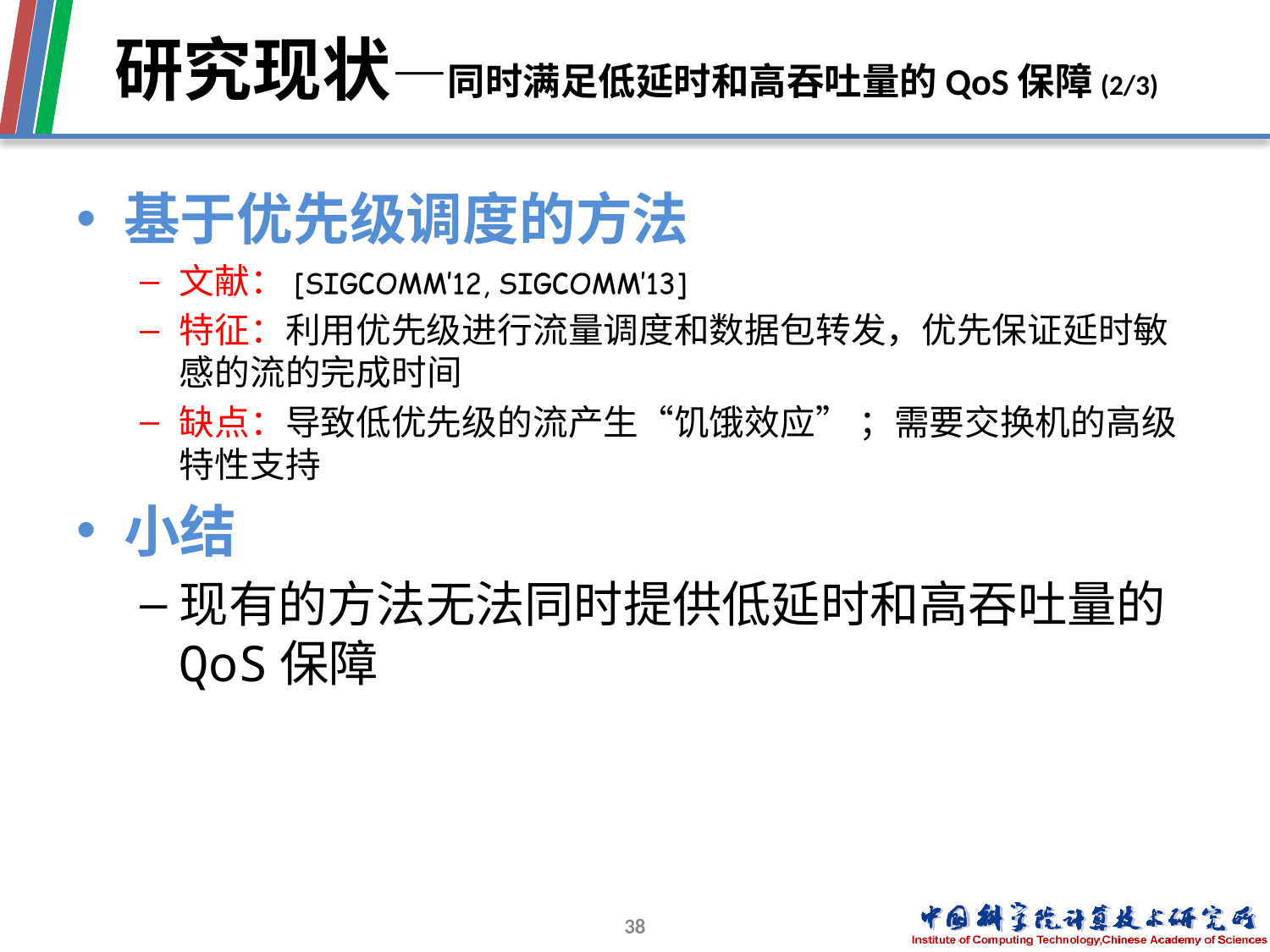

# 研究现状—同时满足低延时和高吞吐量的QoS保障(2/3)
基于优先级调度的方法
文献：[SIGCOMM’12, SIGCOMM’13]
特征：利用优先级进行流量调度和数据包转发，优先保证延时敏感的流的完成时间
缺点：导致低优先级的流产生“饥饿效应” ；需要交换机的高级特性支持
小结
现有的方法无法同时提供低延时和高吞吐量的QoS保障
38